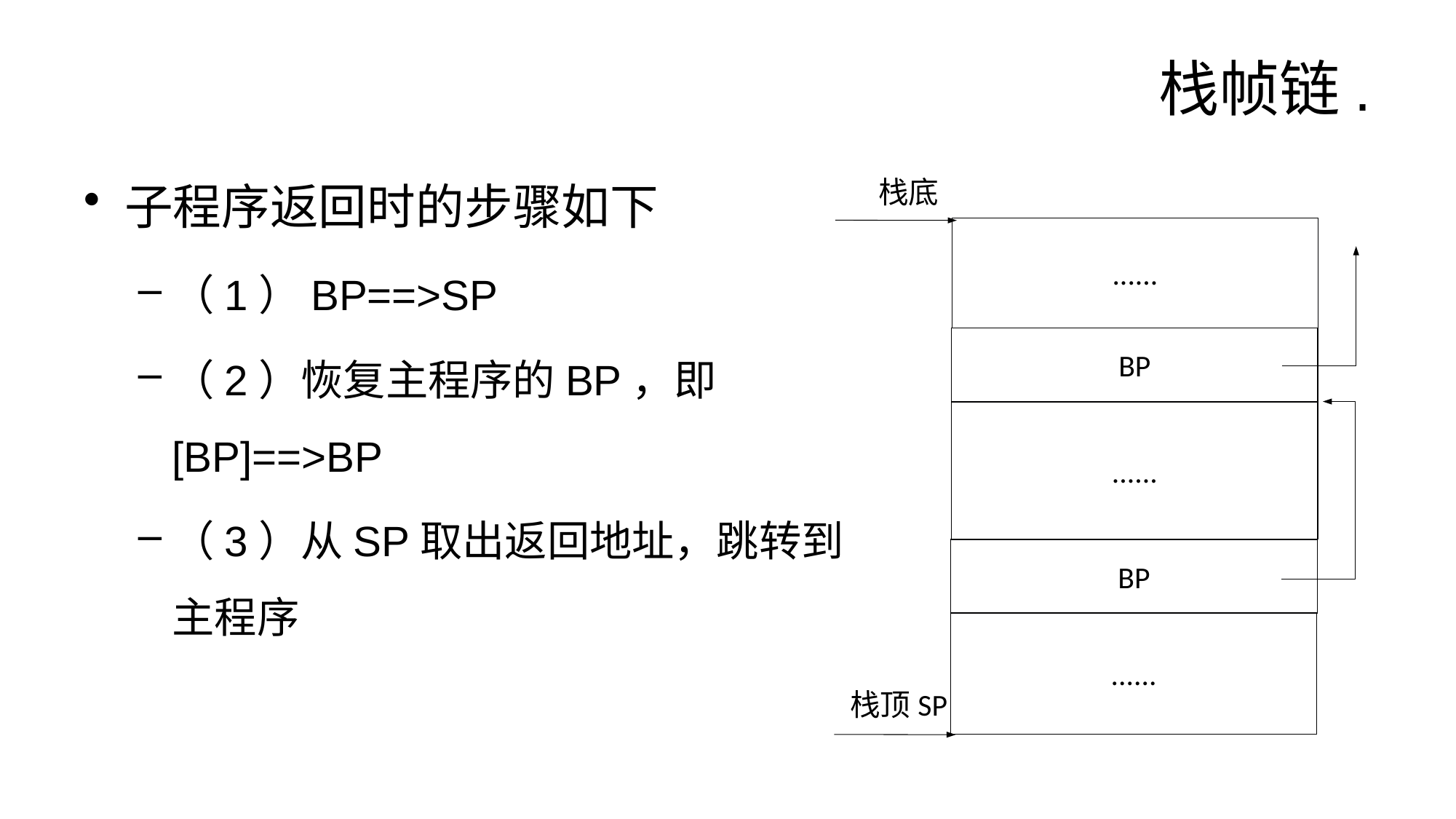

# 栈帧链.
子程序返回时的步骤如下
（1）BP==>SP
（2）恢复主程序的BP，即[BP]==>BP
（3）从SP取出返回地址，跳转到主程序
栈底
......

BP

......
BP
......
栈顶SP